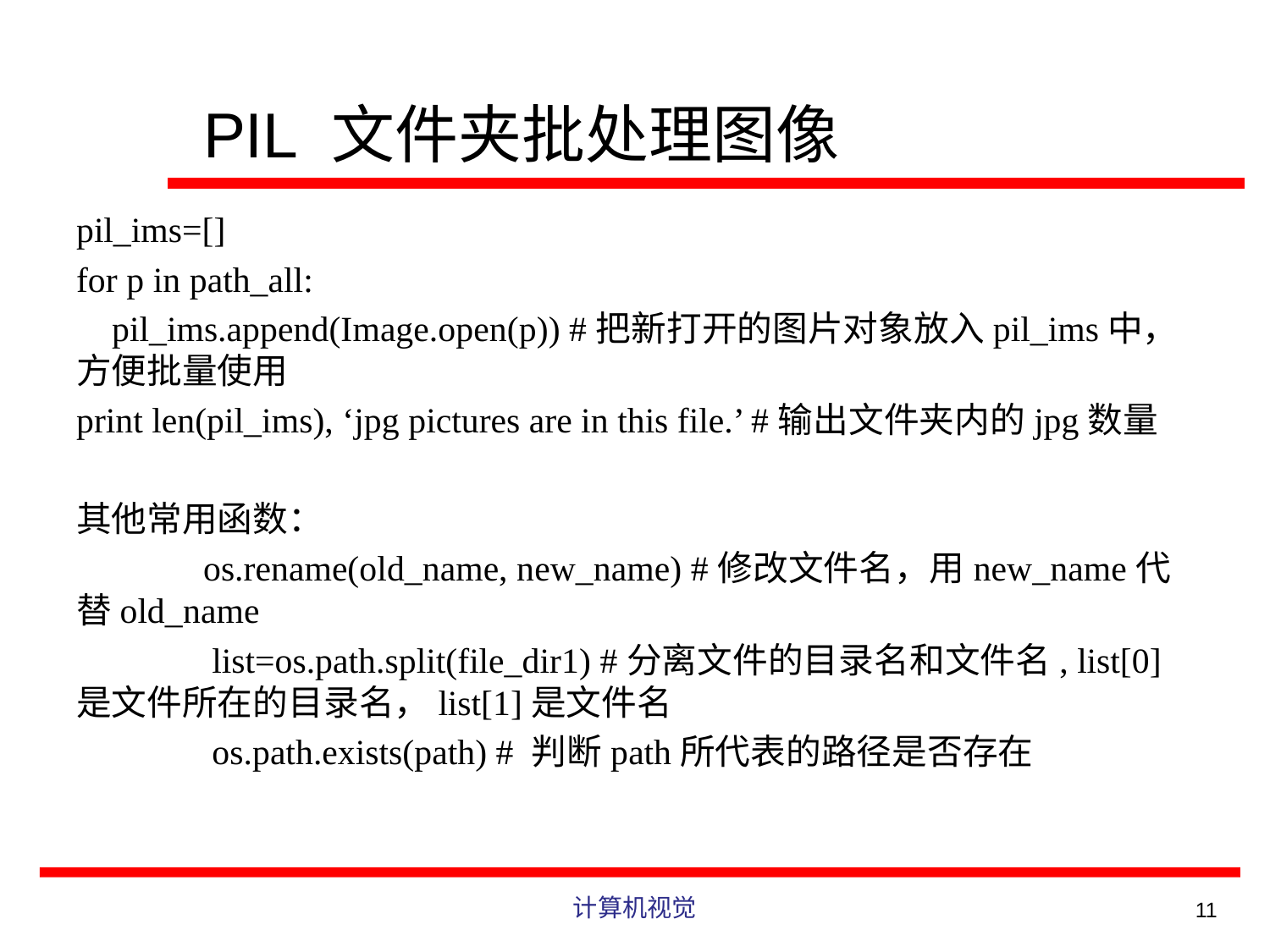

# PIL 文件夹批处理图像
pil_ims=[]
for p in path_all:
    pil_ims.append(Image.open(p)) #把新打开的图片对象放入pil_ims中，方便批量使用
print len(pil_ims), ‘jpg pictures are in this file.’ #输出文件夹内的jpg数量

其他常用函数：
	os.rename(old_name, new_name) #修改文件名，用new_name代替old_name
	 list=os.path.split(file_dir1) #分离文件的目录名和文件名, list[0]是文件所在的目录名，list[1]是文件名
	 os.path.exists(path) # 判断path所代表的路径是否存在

计算机视觉
11